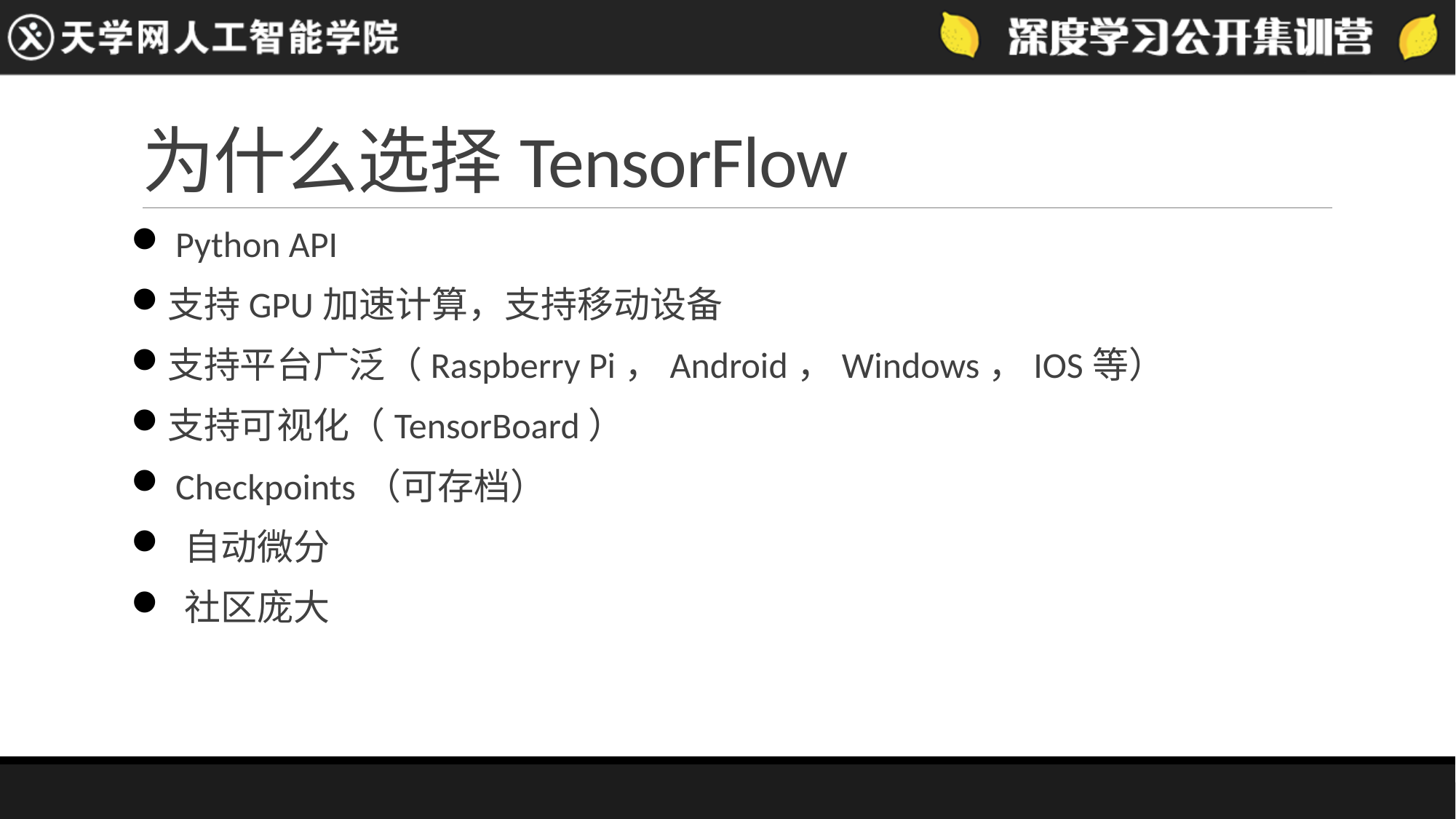

# 为什么选择TensorFlow
 Python API
支持GPU加速计算，支持移动设备
支持平台广泛（Raspberry Pi，Android，Windows，IOS等）
支持可视化（TensorBoard）
 Checkpoints（可存档）
 自动微分
 社区庞大